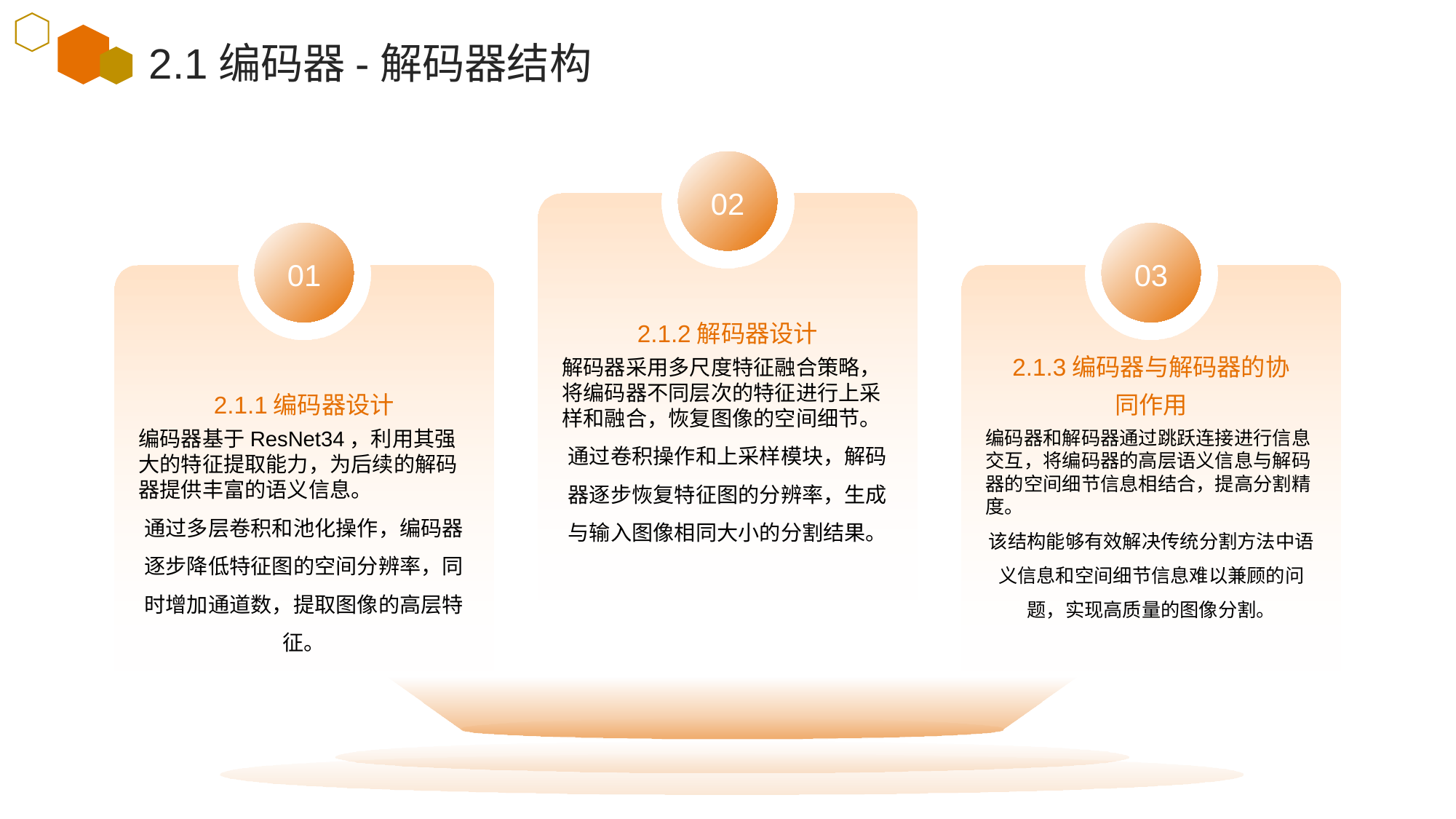

2.1编码器-解码器结构

02

01
03

2.1.2解码器设计
2.1.1编码器设计
2.1.3编码器与解码器的协同作用
解码器采用多尺度特征融合策略，将编码器不同层次的特征进行上采样和融合，恢复图像的空间细节。
通过卷积操作和上采样模块，解码器逐步恢复特征图的分辨率，生成与输入图像相同大小的分割结果。
编码器基于ResNet34，利用其强大的特征提取能力，为后续的解码器提供丰富的语义信息。
通过多层卷积和池化操作，编码器逐步降低特征图的空间分辨率，同时增加通道数，提取图像的高层特征。
编码器和解码器通过跳跃连接进行信息交互，将编码器的高层语义信息与解码器的空间细节信息相结合，提高分割精度。
该结构能够有效解决传统分割方法中语义信息和空间细节信息难以兼顾的问题，实现高质量的图像分割。